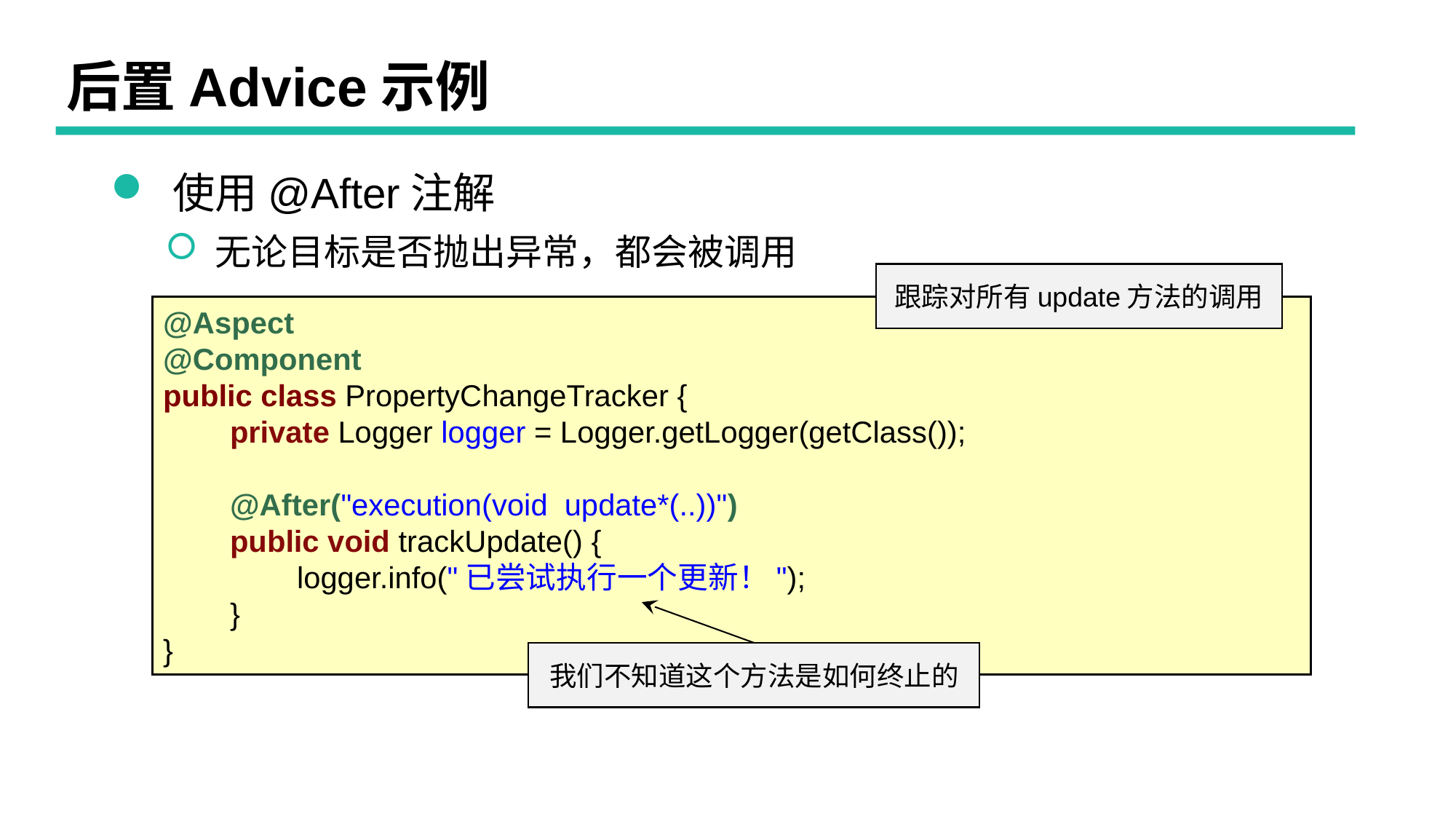

# 后置Advice示例
 使用@After注解
 无论目标是否抛出异常，都会被调用
跟踪对所有update方法的调用
@Aspect
@Component
public class PropertyChangeTracker {
        private Logger logger = Logger.getLogger(getClass());

        @After("execution(void  update*(..))")
        public void trackUpdate() {
                logger.info("已尝试执行一个更新！");
        }
}
我们不知道这个方法是如何终止的